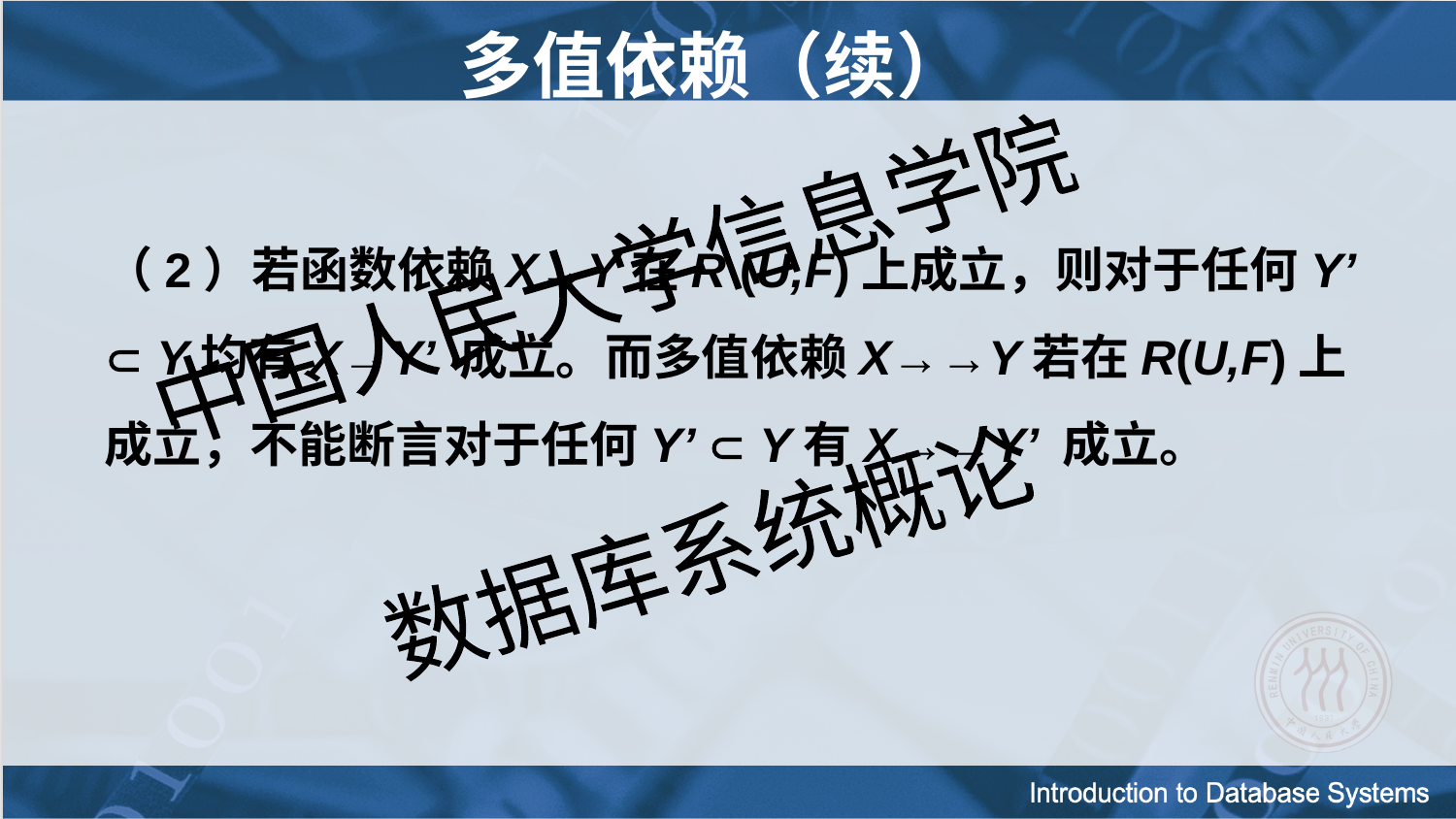

# 多值依赖（续）
（2）若函数依赖X→Y在R (U,F)上成立，则对于任何Y’ ⊂ Y均有X→Y’ 成立。而多值依赖X→→Y若在R(U,F)上成立，不能断言对于任何Y’ ⊂ Y有X→→Y’ 成立。